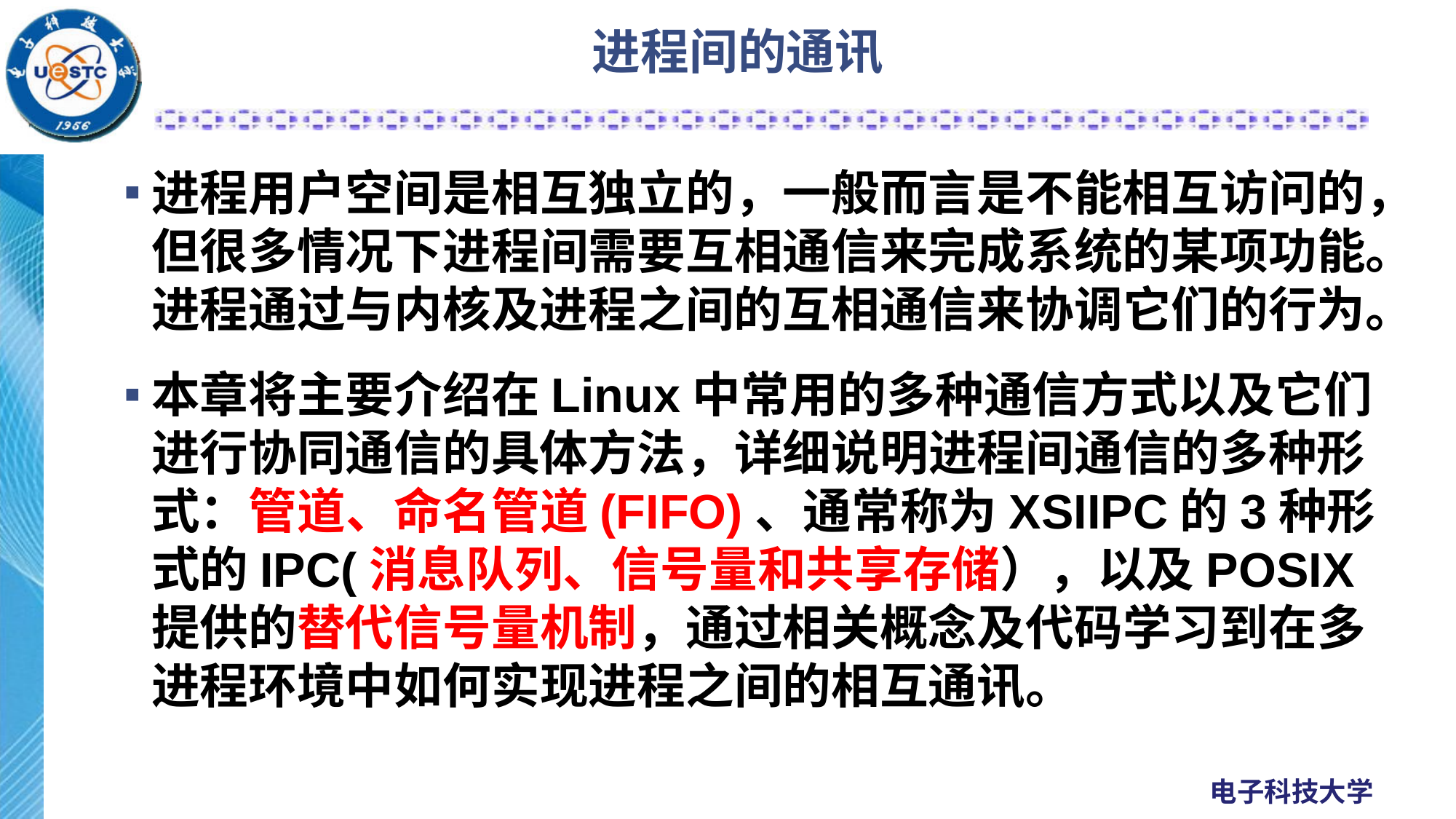

# 进程间的通讯
进程用户空间是相互独立的，一般而言是不能相互访问的，但很多情况下进程间需要互相通信来完成系统的某项功能。进程通过与内核及进程之间的互相通信来协调它们的行为。
本章将主要介绍在Linux中常用的多种通信方式以及它们进行协同通信的具体方法，详细说明进程间通信的多种形式：管道、命名管道(FIFO)、通常称为XSIIPC的3种形式的IPC(消息队列、信号量和共享存储），以及POSIX提供的替代信号量机制，通过相关概念及代码学习到在多进程环境中如何实现进程之间的相互通讯。